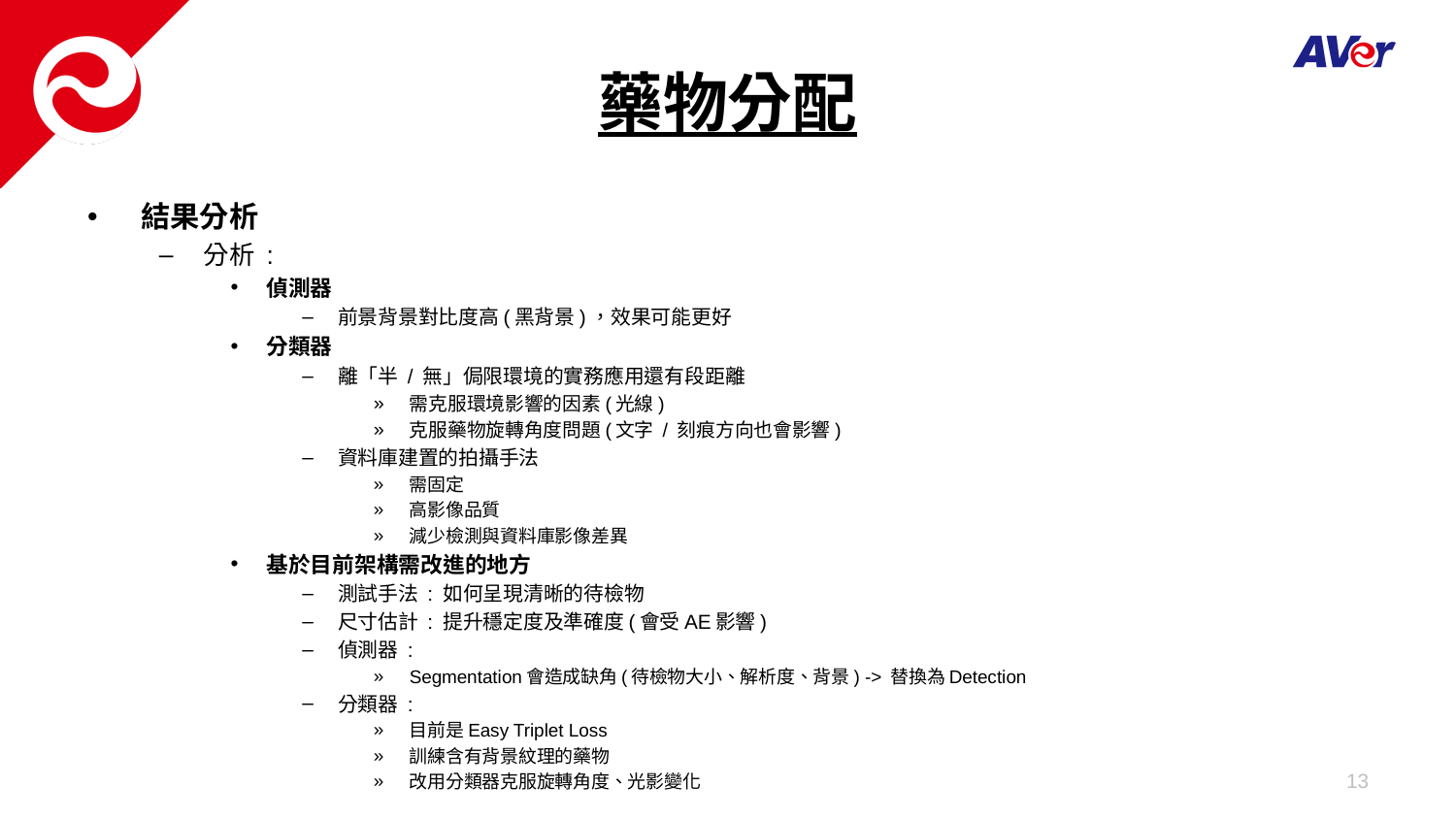

# 藥物分配
結果分析
分析 :
偵測器
前景背景對比度高(黑背景)，效果可能更好
分類器
離「半 / 無」侷限環境的實務應用還有段距離
需克服環境影響的因素(光線)
克服藥物旋轉角度問題(文字 / 刻痕方向也會影響)
資料庫建置的拍攝手法
需固定
高影像品質
減少檢測與資料庫影像差異
基於目前架構需改進的地方
測試手法 : 如何呈現清晰的待檢物
尺寸估計 : 提升穩定度及準確度(會受AE影響)
偵測器 :
Segmentation會造成缺角(待檢物大小、解析度、背景) -> 替換為Detection
分類器 :
目前是Easy Triplet Loss
訓練含有背景紋理的藥物
改用分類器克服旋轉角度、光影變化

13